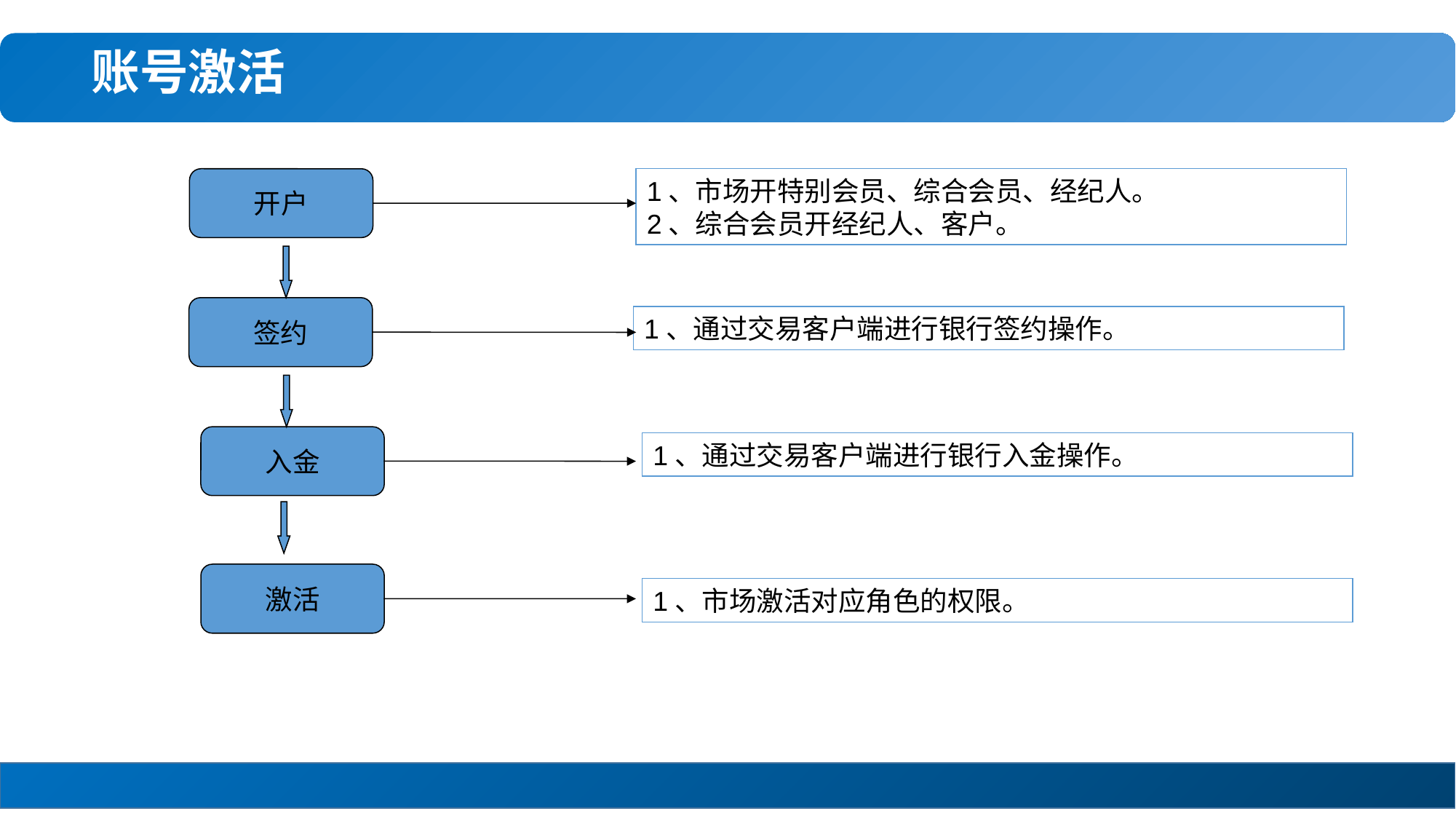

账号激活

1、市场开特别会员、综合会员、经纪人。
2、综合会员开经纪人、客户。
开户

签约
1、通过交易客户端进行银行签约操作。

入金
1、通过交易客户端进行银行入金操作。

激活
1、市场激活对应角色的权限。